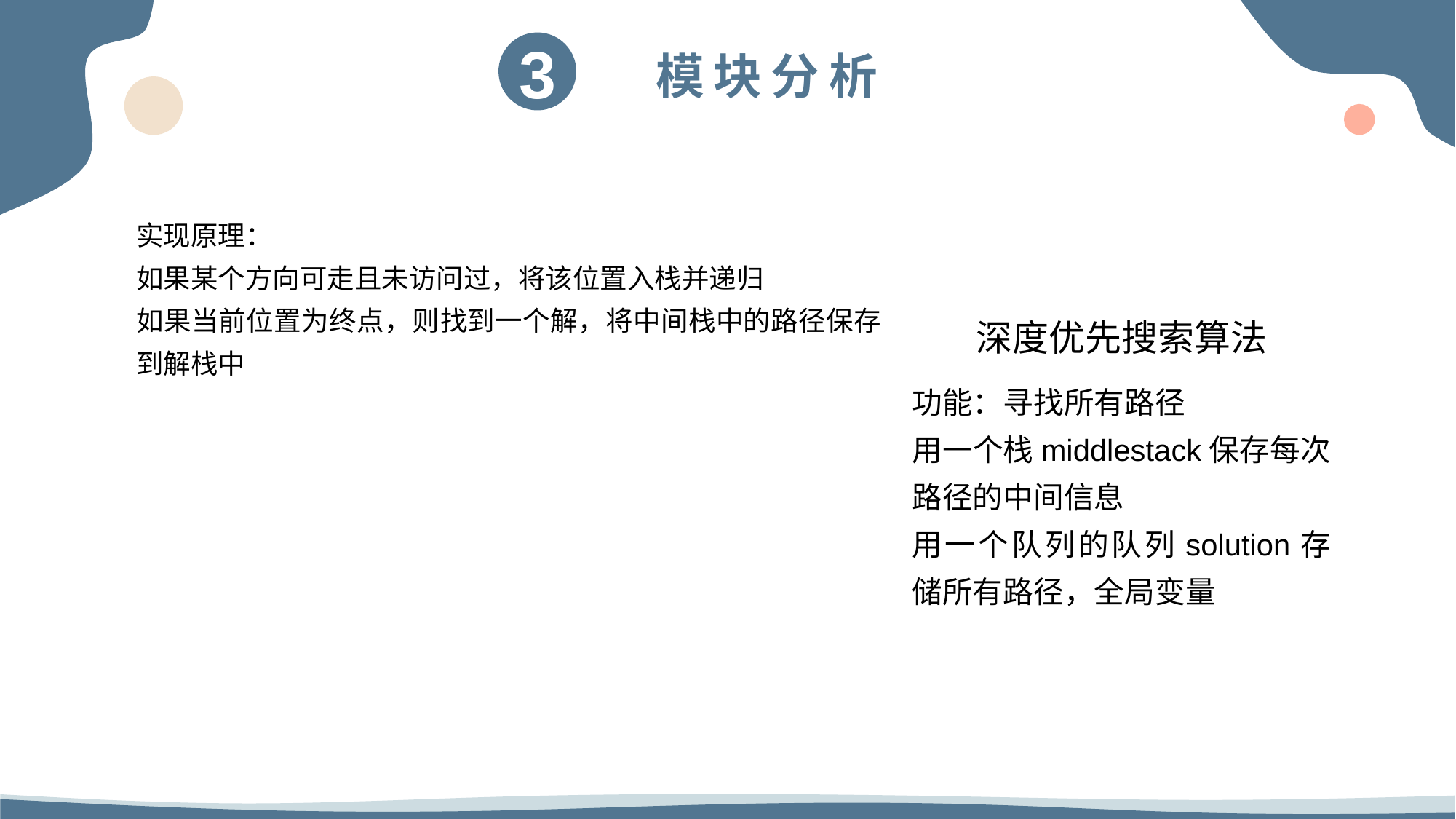

实现原理：
如果某个方向可走且未访问过，将该位置入栈并递归
如果当前位置为终点，则找到一个解，将中间栈中的路径保存到解栈中

深度优先搜索算法
功能：寻找所有路径
用一个栈middlestack保存每次路径的中间信息
用一个队列的队列solution存储所有路径，全局变量

99%